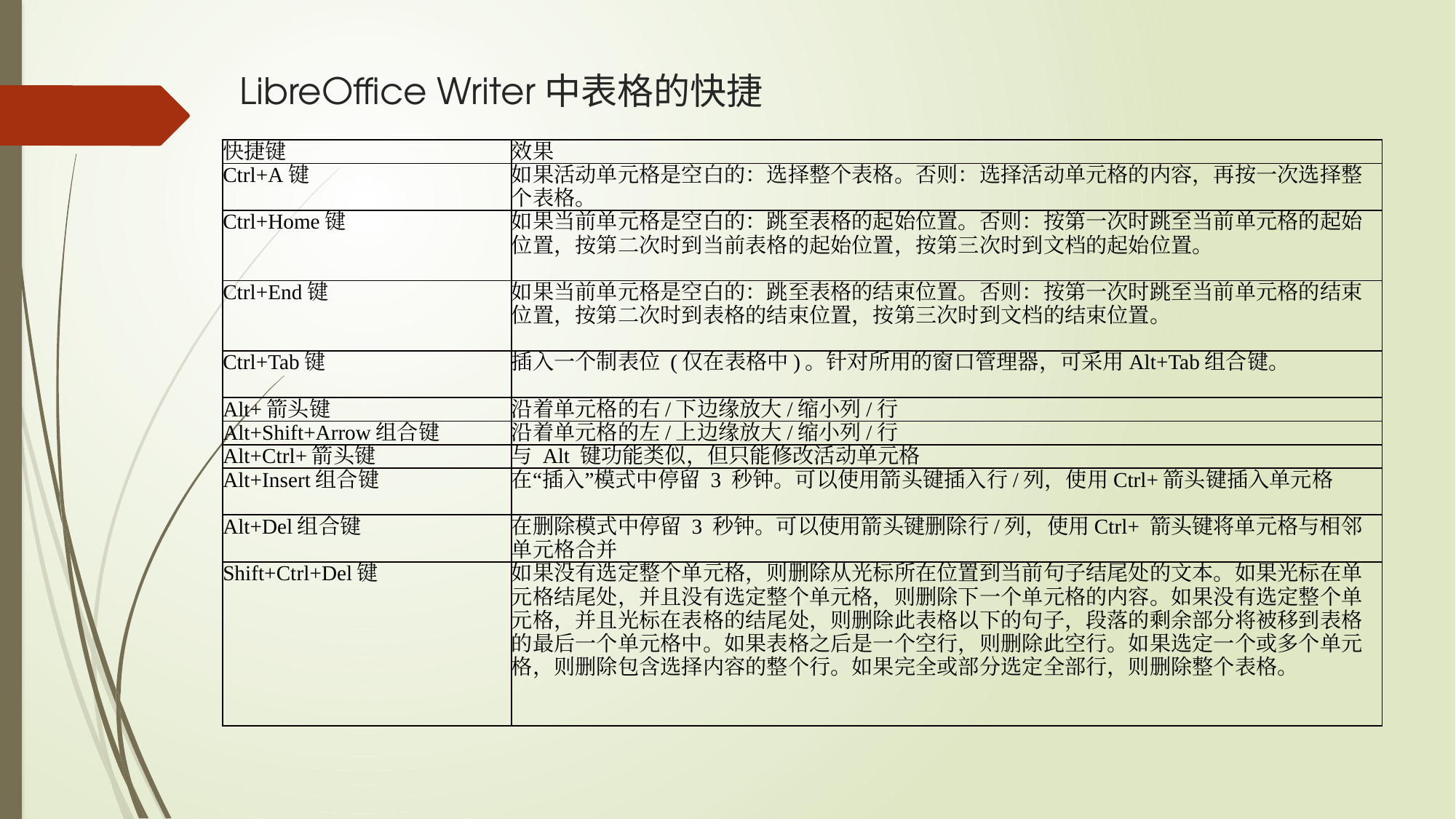

# LibreOffice Writer中表格的快捷
| 快捷键 | 效果 |
| --- | --- |
| Ctrl+A键 | 如果活动单元格是空白的：选择整个表格。否则：选择活动单元格的内容，再按一次选择整个表格。 |
| Ctrl+Home键 | 如果当前单元格是空白的：跳至表格的起始位置。否则：按第一次时跳至当前单元格的起始位置，按第二次时到当前表格的起始位置，按第三次时到文档的起始位置。 |
| Ctrl+End键 | 如果当前单元格是空白的：跳至表格的结束位置。否则：按第一次时跳至当前单元格的结束位置，按第二次时到表格的结束位置，按第三次时到文档的结束位置。 |
| Ctrl+Tab键 | 插入一个制表位 (仅在表格中)。针对所用的窗口管理器，可采用Alt+Tab组合键。 |
| Alt+箭头键 | 沿着单元格的右/下边缘放大/缩小列/行 |
| Alt+Shift+Arrow组合键 | 沿着单元格的左/上边缘放大/缩小列/行 |
| Alt+Ctrl+箭头键 | 与 Alt 键功能类似，但只能修改活动单元格 |
| Alt+Insert组合键 | 在“插入”模式中停留 3 秒钟。可以使用箭头键插入行/列，使用Ctrl+箭头键插入单元格 |
| Alt+Del组合键 | 在删除模式中停留 3 秒钟。可以使用箭头键删除行/列，使用Ctrl+ 箭头键将单元格与相邻单元格合并 |
| Shift+Ctrl+Del键 | 如果没有选定整个单元格，则删除从光标所在位置到当前句子结尾处的文本。如果光标在单元格结尾处，并且没有选定整个单元格，则删除下一个单元格的内容。如果没有选定整个单元格，并且光标在表格的结尾处，则删除此表格以下的句子，段落的剩余部分将被移到表格的最后一个单元格中。如果表格之后是一个空行，则删除此空行。如果选定一个或多个单元格，则删除包含选择内容的整个行。如果完全或部分选定全部行，则删除整个表格。 |